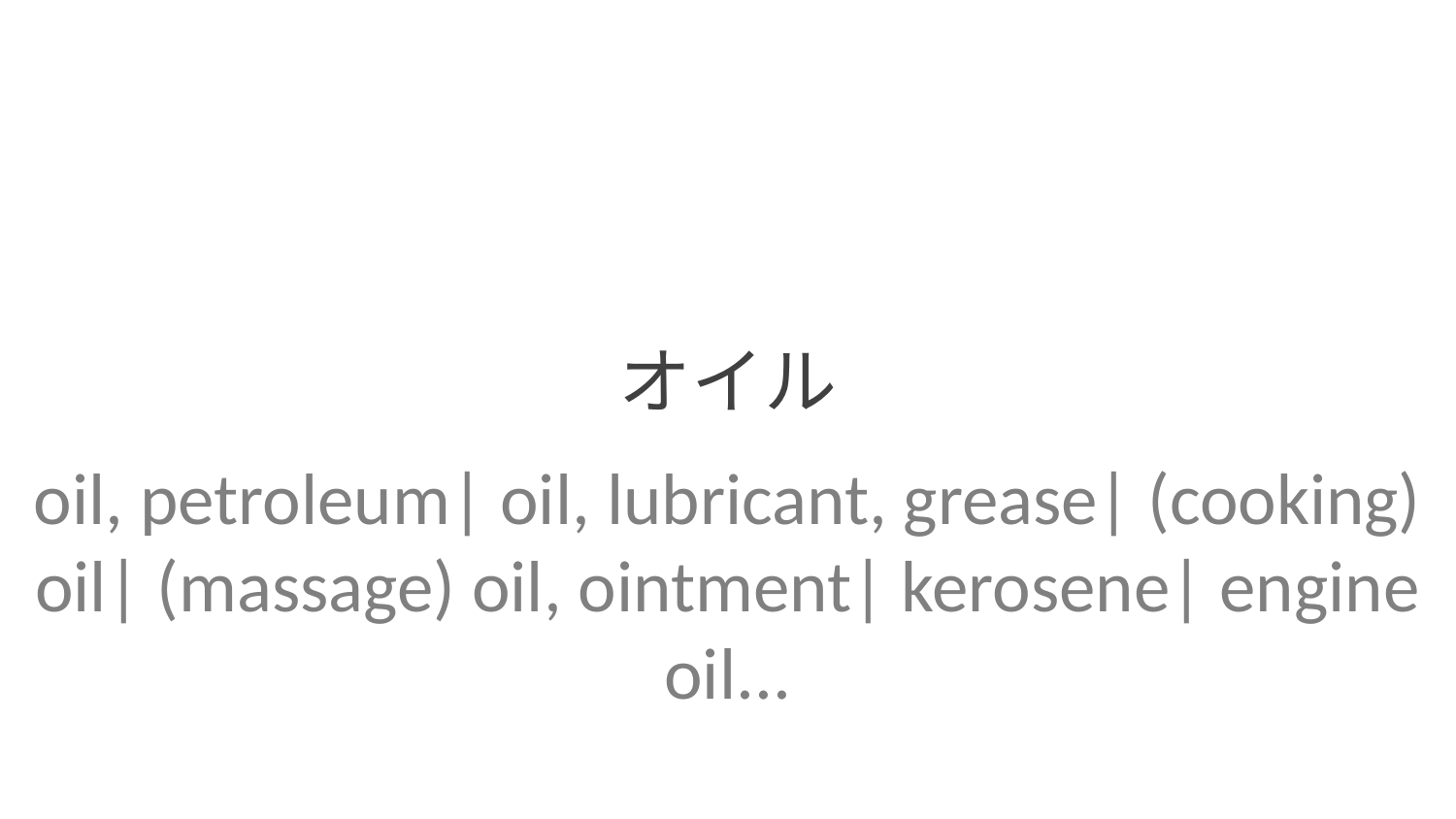

オイル
oil, petroleum| oil, lubricant, grease| (cooking) oil| (massage) oil, ointment| kerosene| engine oil...